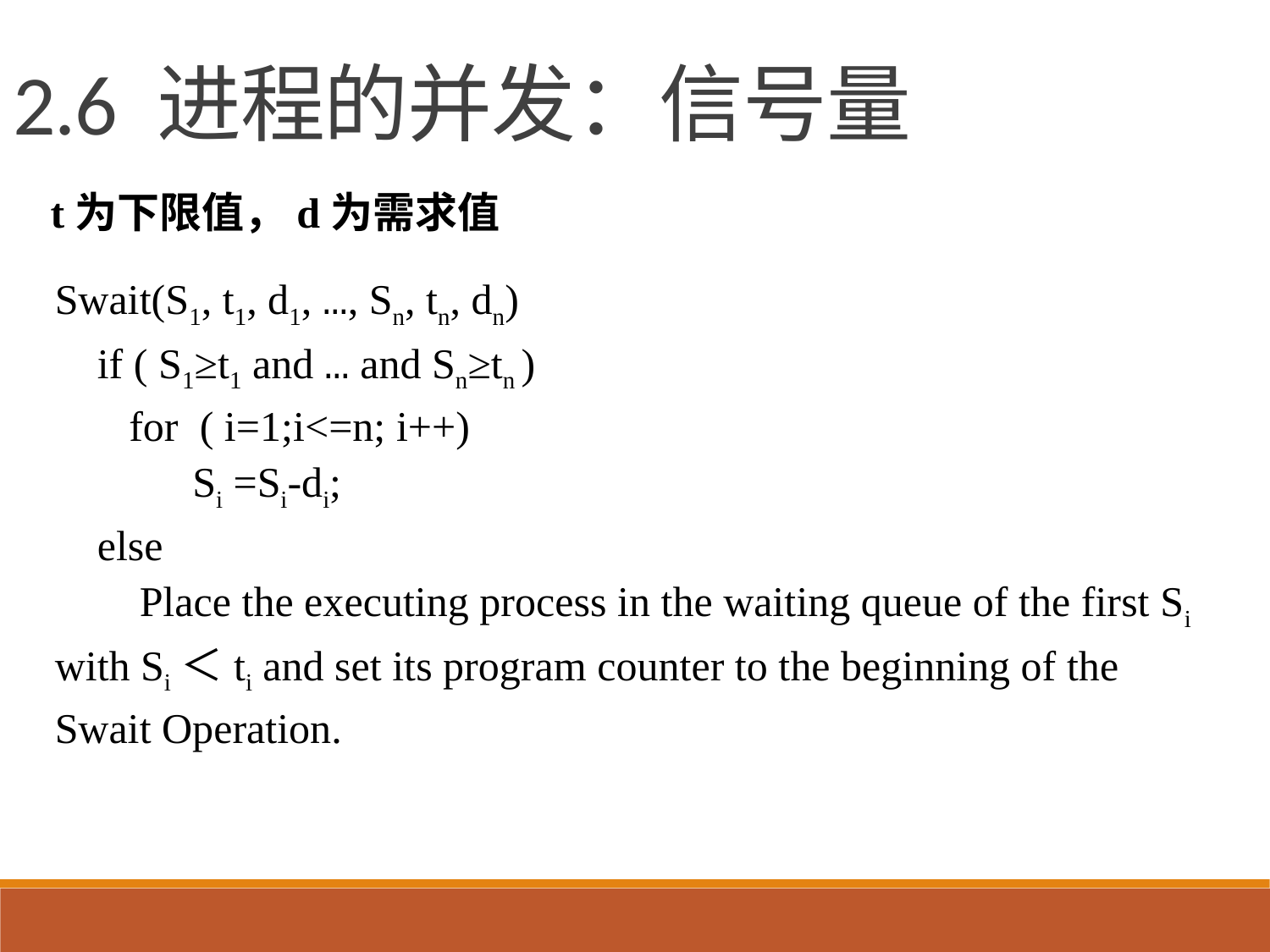

2.6 进程的并发：信号量
t为下限值，d为需求值
Swait(S1, t1, d1, …, Sn, tn, dn)
    if ( S1≥t1 and … and Sn≥tn )
       for  ( i=1;i<=n; i++)
             Si =Si-di;
    else
        Place the executing process in the waiting queue of the first Si with Si＜ti and set its program counter to the beginning of the Swait Operation.